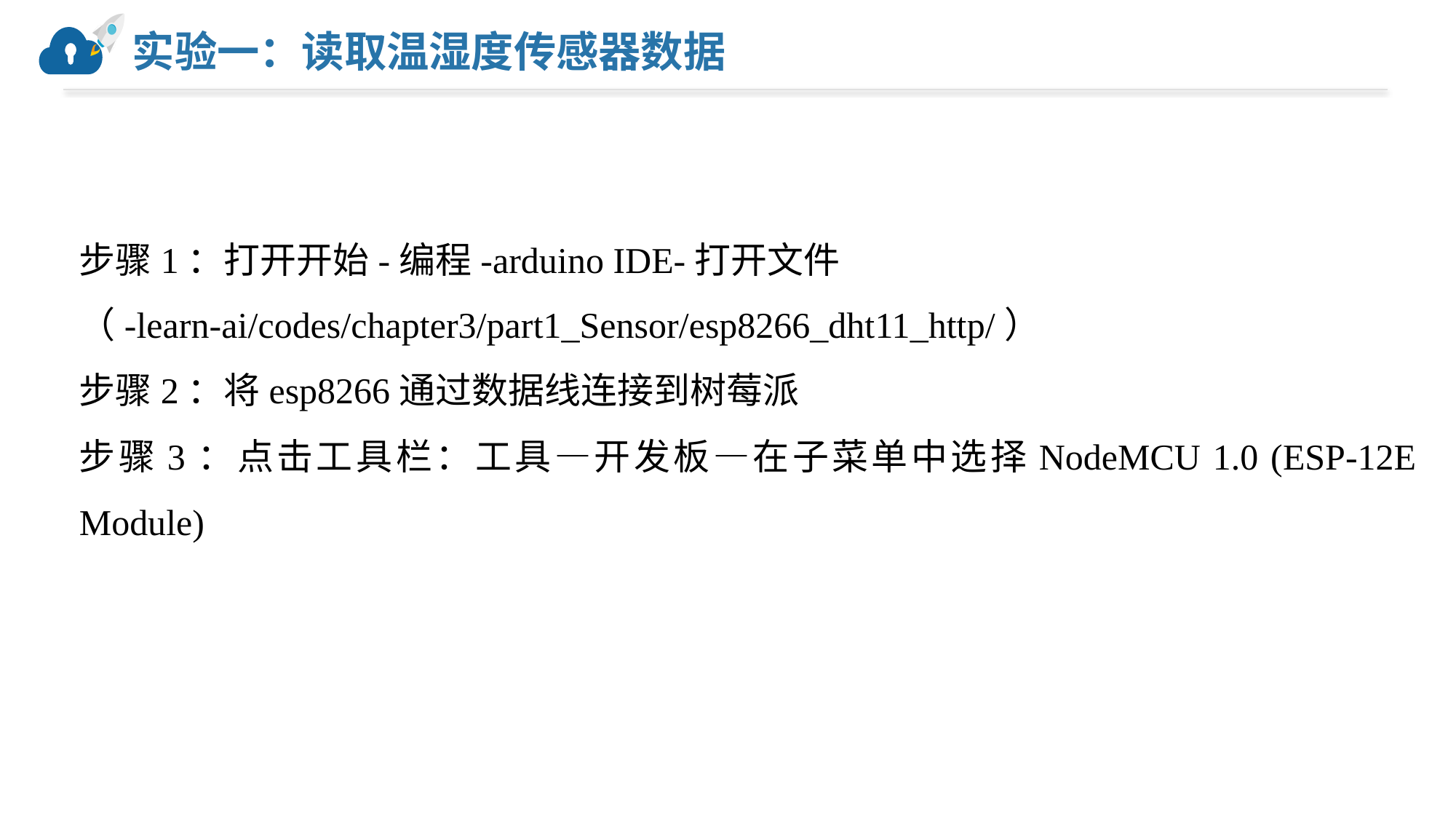

# 实验一：读取温湿度传感器数据
步骤1：打开开始-编程-arduino IDE-打开文件
（-learn-ai/codes/chapter3/part1_Sensor/esp8266_dht11_http/）
步骤2：将esp8266通过数据线连接到树莓派
步骤3：点击工具栏：工具—开发板—在子菜单中选择NodeMCU 1.0 (ESP-12E Module)